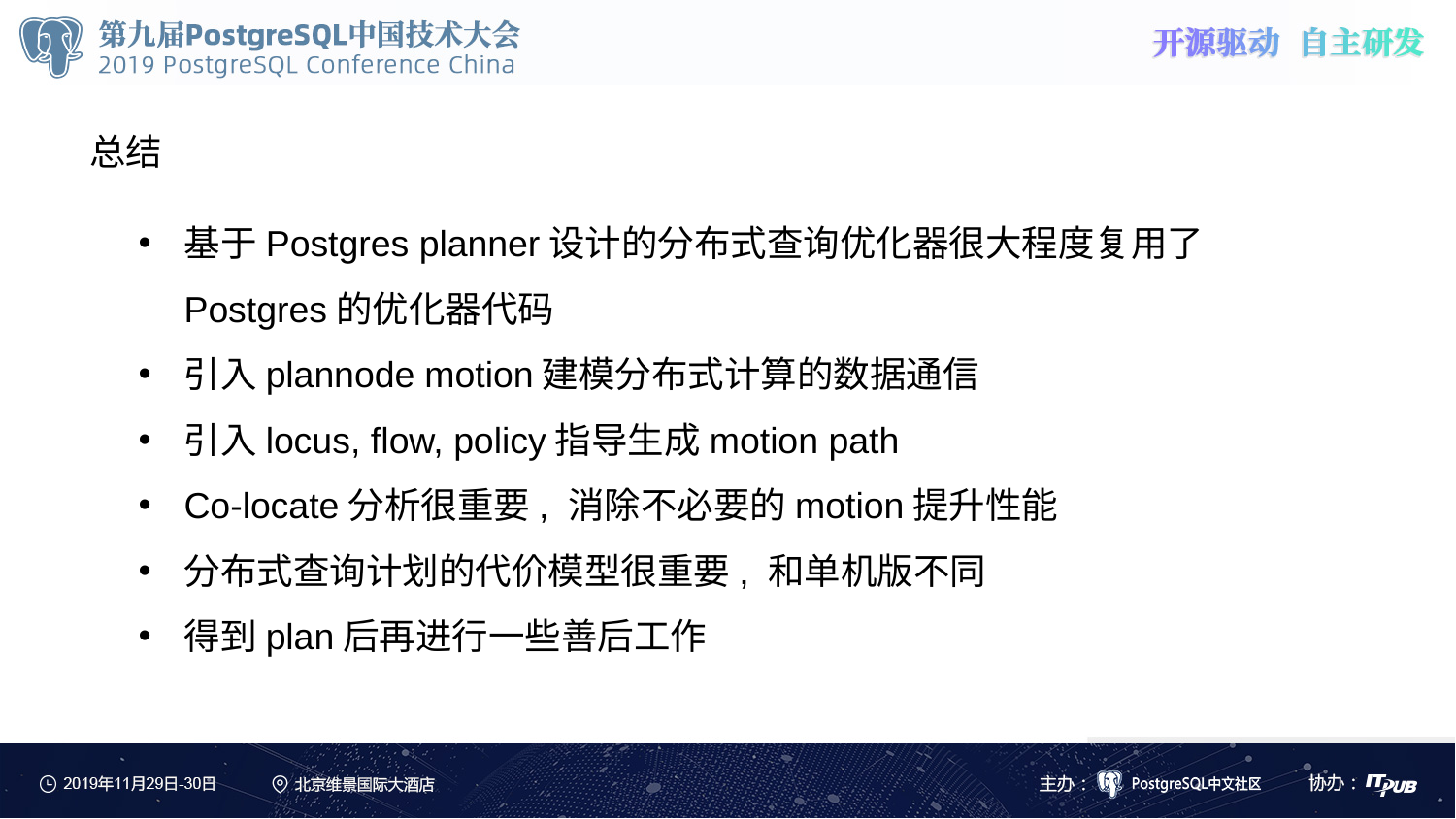

总结
基于Postgres planner设计的分布式查询优化器很大程度复用了Postgres的优化器代码
引入plannode motion建模分布式计算的数据通信
引入locus, flow, policy指导生成motion path
Co-locate分析很重要, 消除不必要的motion提升性能
分布式查询计划的代价模型很重要, 和单机版不同
得到plan后再进行一些善后工作